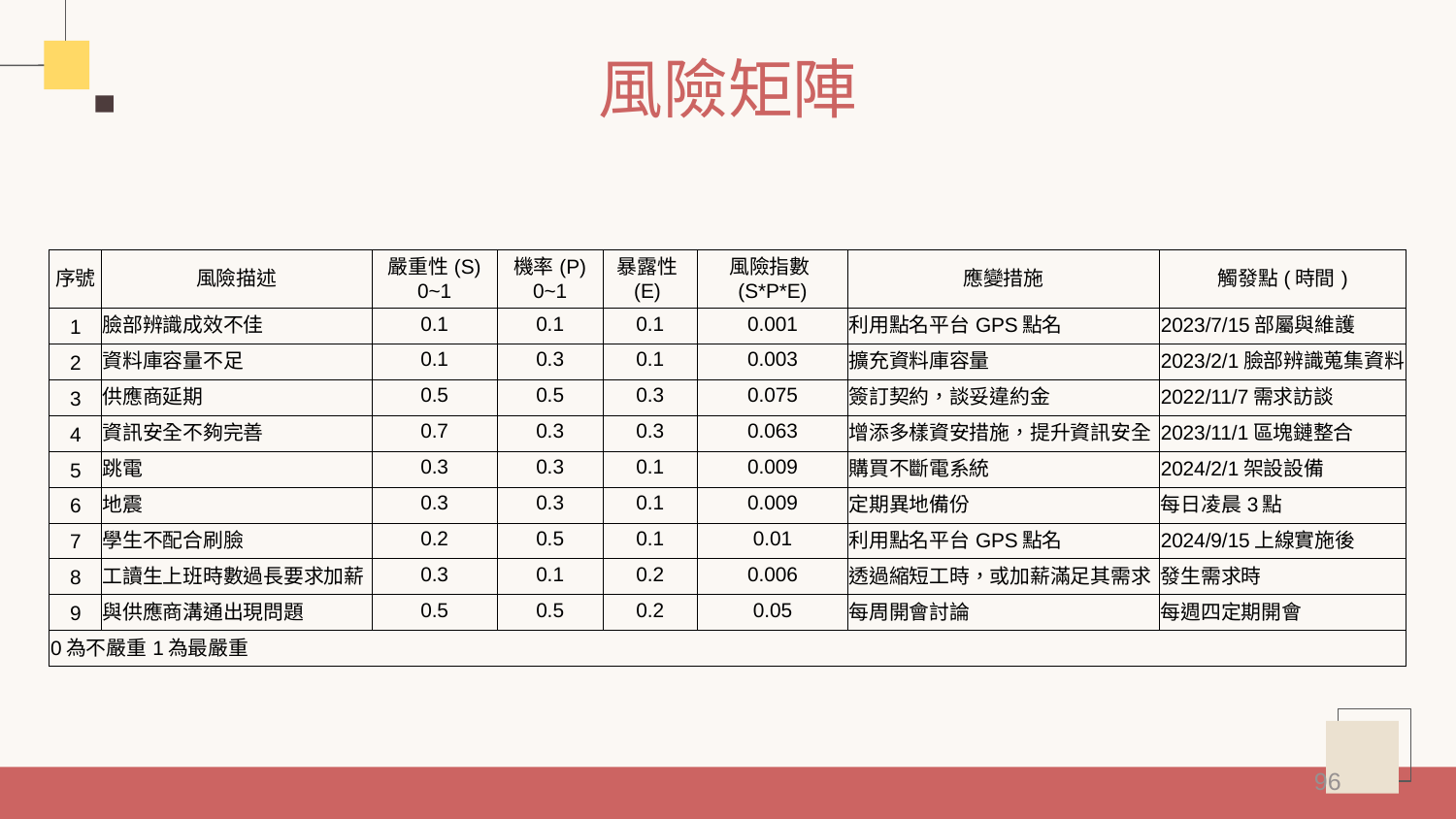

# 風險矩陣
| 序號 | 風險描述 | 嚴重性(S) 0~1 | 機率(P) 0~1 | 暴露性(E) | 風險指數(S\*P\*E) | 應變措施 | 觸發點(時間) |
| --- | --- | --- | --- | --- | --- | --- | --- |
| 1 | 臉部辨識成效不佳 | 0.1 | 0.1 | 0.1 | 0.001 | 利用點名平台GPS點名 | 2023/7/15部屬與維護 |
| 2 | 資料庫容量不足 | 0.1 | 0.3 | 0.1 | 0.003 | 擴充資料庫容量 | 2023/2/1臉部辨識蒐集資料 |
| 3 | 供應商延期 | 0.5 | 0.5 | 0.3 | 0.075 | 簽訂契約，談妥違約金 | 2022/11/7需求訪談 |
| 4 | 資訊安全不夠完善 | 0.7 | 0.3 | 0.3 | 0.063 | 增添多樣資安措施，提升資訊安全 | 2023/11/1區塊鏈整合 |
| 5 | 跳電 | 0.3 | 0.3 | 0.1 | 0.009 | 購買不斷電系統 | 2024/2/1架設設備 |
| 6 | 地震 | 0.3 | 0.3 | 0.1 | 0.009 | 定期異地備份 | 每日凌晨3點 |
| 7 | 學生不配合刷臉 | 0.2 | 0.5 | 0.1 | 0.01 | 利用點名平台GPS點名 | 2024/9/15上線實施後 |
| 8 | 工讀生上班時數過長要求加薪 | 0.3 | 0.1 | 0.2 | 0.006 | 透過縮短工時，或加薪滿足其需求 | 發生需求時 |
| 9 | 與供應商溝通出現問題 | 0.5 | 0.5 | 0.2 | 0.05 | 每周開會討論 | 每週四定期開會 |
| 0為不嚴重1為最嚴重 |  |  |  |  |  |  |  |
96